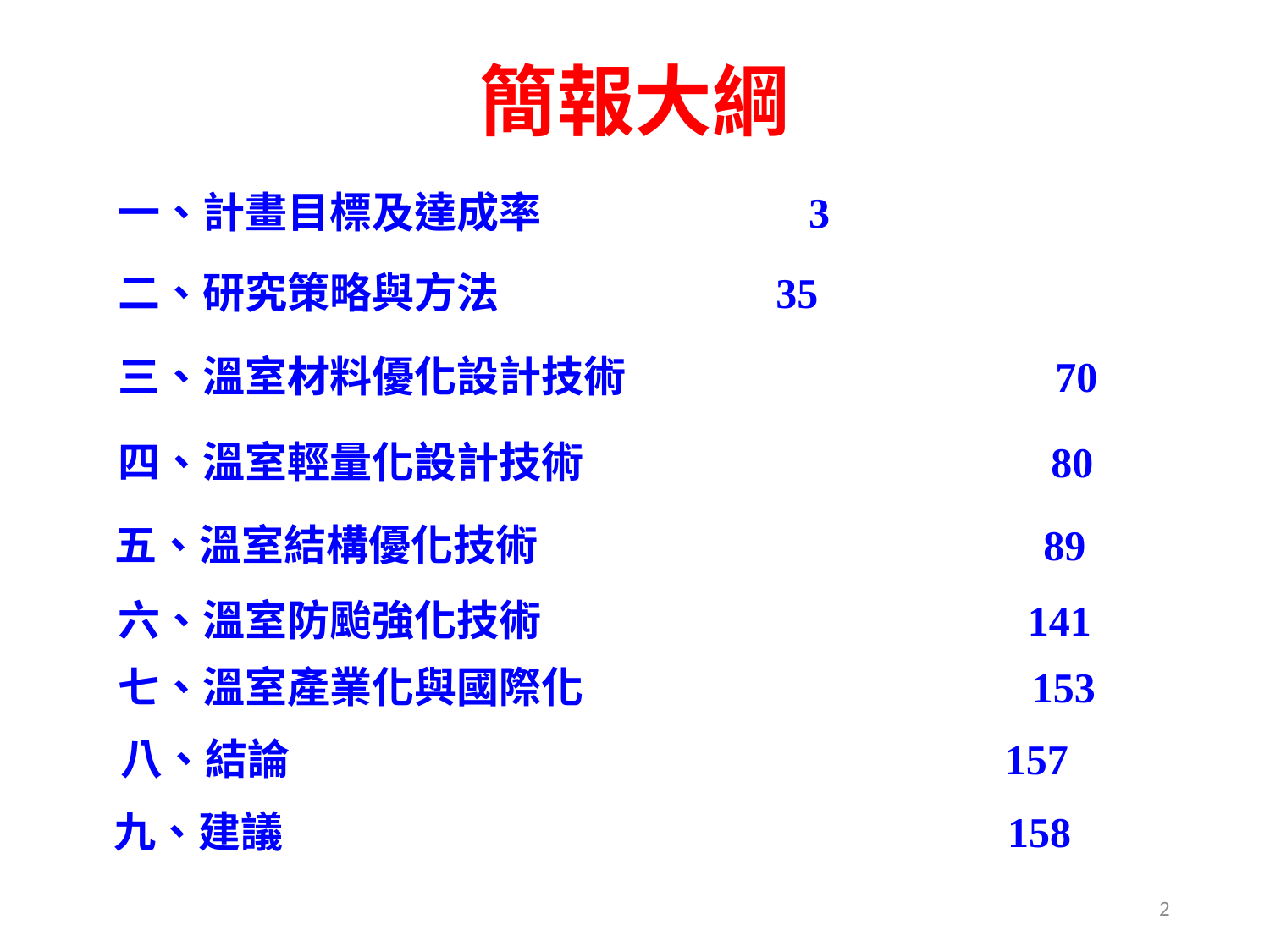

# 簡報大綱
一、計畫目標及達成率                           3
二、研究策略與方法                            35
三、溫室材料優化設計技術                                            70
四、溫室輕量化設計技術                                                80
五、溫室結構優化技術                                                    89
六、溫室防颱強化技術                                                  141
七、溫室產業化與國際化                                              153
八、結論                                                                          157
九、建議                                                                           158
2